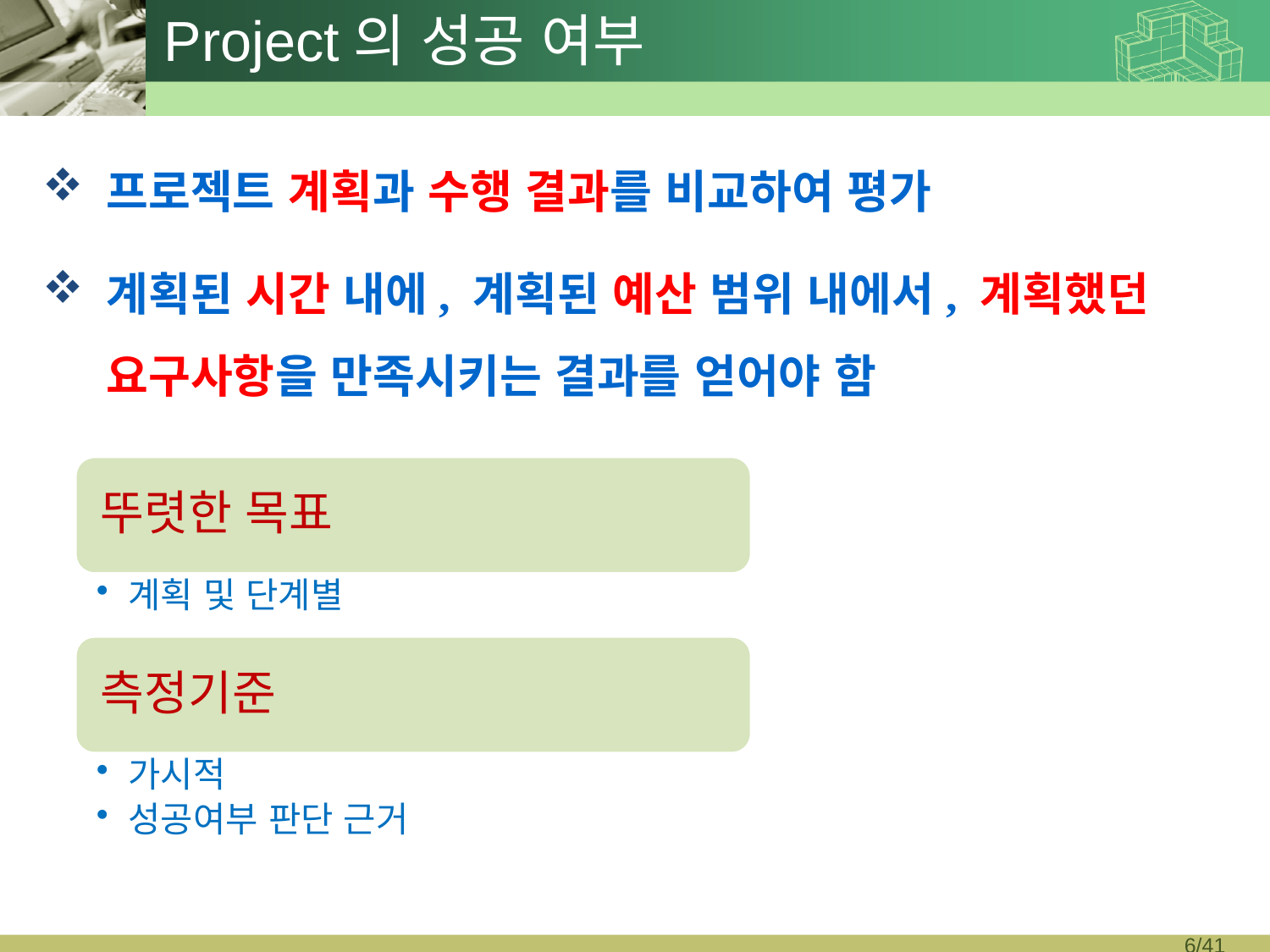

# Project의 성공 여부
프로젝트 계획과 수행 결과를 비교하여 평가
계획된 시간 내에, 계획된 예산 범위 내에서, 계획했던 요구사항을 만족시키는 결과를 얻어야 함

뚜렷한 목표
계획 및 단계별
측정기준
가시적
성공여부 판단 근거